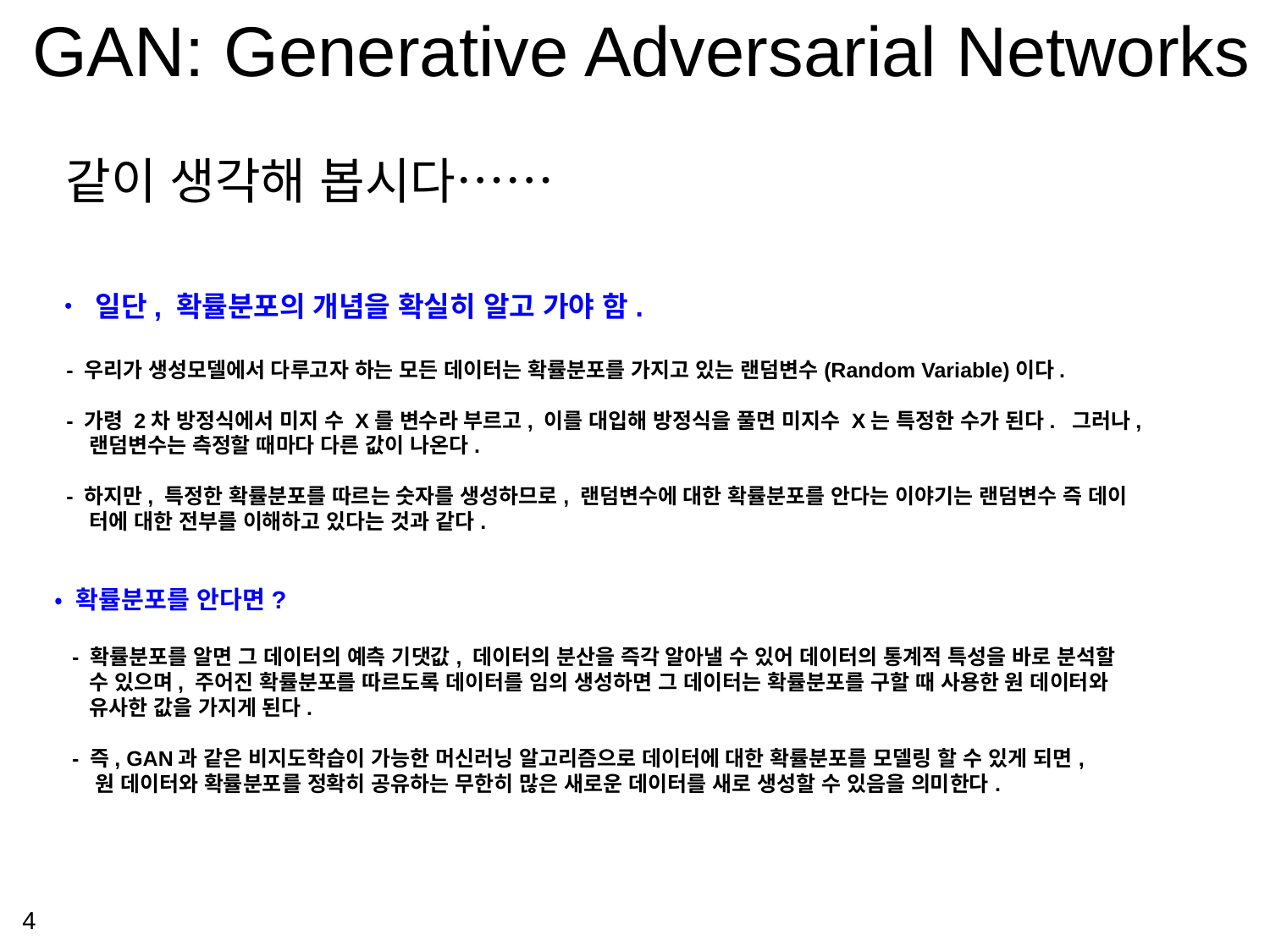

GAN: Generative Adversarial Networks

   같이 생각해 봅시다……

• 일단, 확률분포의 개념을 확실히 알고 가야 함.

  - 우리가 생성모델에서 다루고자 하는 모든 데이터는 확률분포를 가지고 있는 랜덤변수(Random Variable)이다.

  - 가령 2차 방정식에서 미지 수 X를 변수라 부르고, 이를 대입해 방정식을 풀면 미지수 X는 특정한 수가 된다.  그러나,
     랜덤변수는 측정할 때마다 다른 값이 나온다.

  - 하지만, 특정한 확률분포를 따르는 숫자를 생성하므로, 랜덤변수에 대한 확률분포를 안다는 이야기는 랜덤변수 즉 데이
     터에 대한 전부를 이해하고 있다는 것과 같다.

• 확률분포를 안다면?

   - 확률분포를 알면 그 데이터의 예측 기댓값, 데이터의 분산을 즉각 알아낼 수 있어 데이터의 통계적 특성을 바로 분석할
     수 있으며, 주어진 확률분포를 따르도록 데이터를 임의 생성하면 그 데이터는 확률분포를 구할 때 사용한 원 데이터와
     유사한 값을 가지게 된다.

   - 즉, GAN과 같은 비지도학습이 가능한 머신러닝 알고리즘으로 데이터에 대한 확률분포를 모델링 할 수 있게 되면,
      원 데이터와 확률분포를 정확히 공유하는 무한히 많은 새로운 데이터를 새로 생성할 수 있음을 의미한다.

4